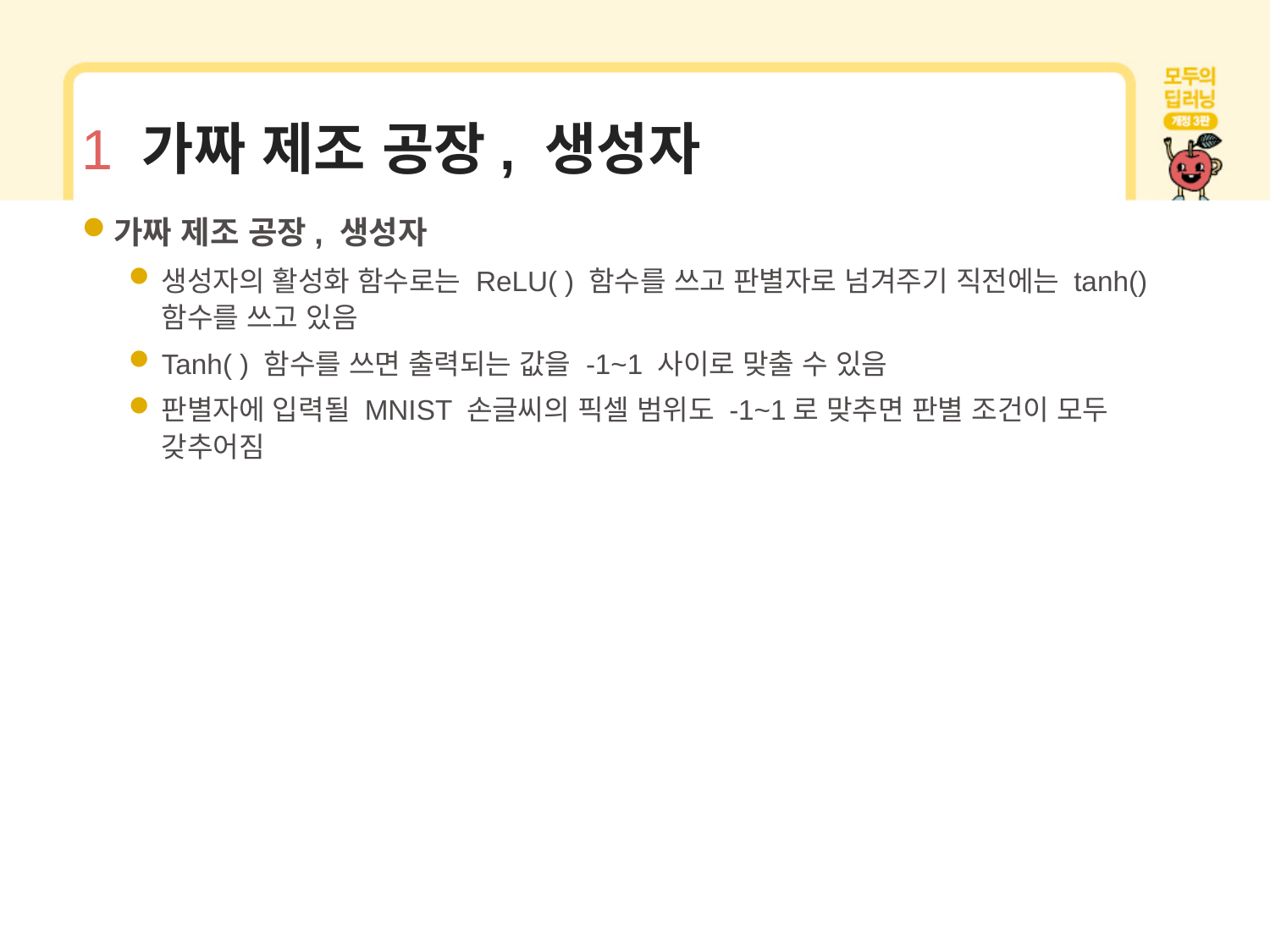

# 1 가짜 제조 공장, 생성자
가짜 제조 공장, 생성자
생성자의 활성화 함수로는 ReLU( ) 함수를 쓰고 판별자로 넘겨주기 직전에는 tanh()함수를 쓰고 있음
Tanh( ) 함수를 쓰면 출력되는 값을 -1~1 사이로 맞출 수 있음
판별자에 입력될 MNIST 손글씨의 픽셀 범위도 -1~1로 맞추면 판별 조건이 모두 갖추어짐